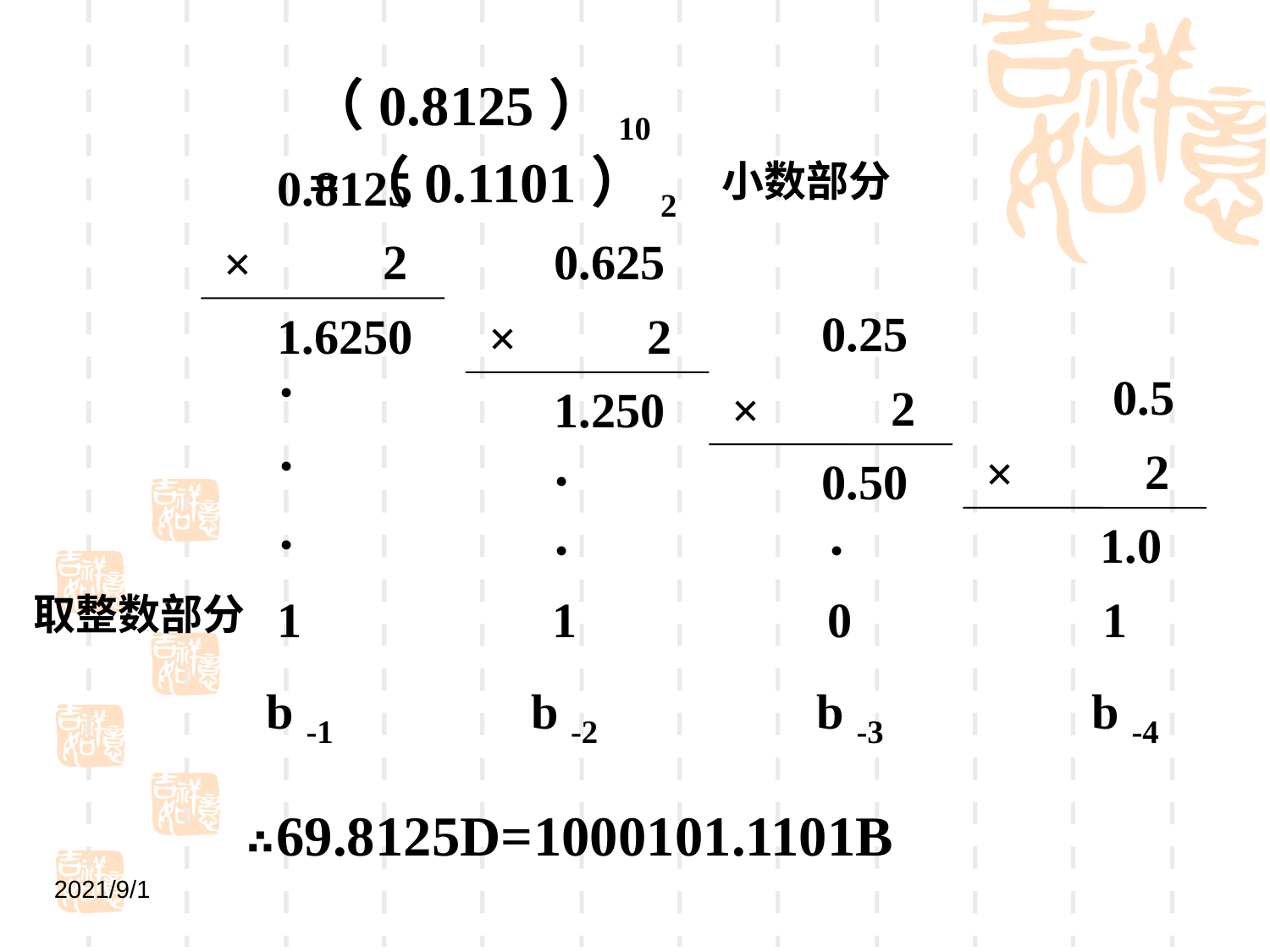

（0.8125）10 =（0.1101）2
小数部分
0.8125
2
×

1.6250
 0.625
2
×

 1.250
   0.25
2
×

   0.50
·
      0.5
2
×

     1.0
·
·
·
·
·
1
1
0
1
b -1
b -2
b -3
b -4
取整数部分
∴69.8125D=1000101.1101B
2021/9/1